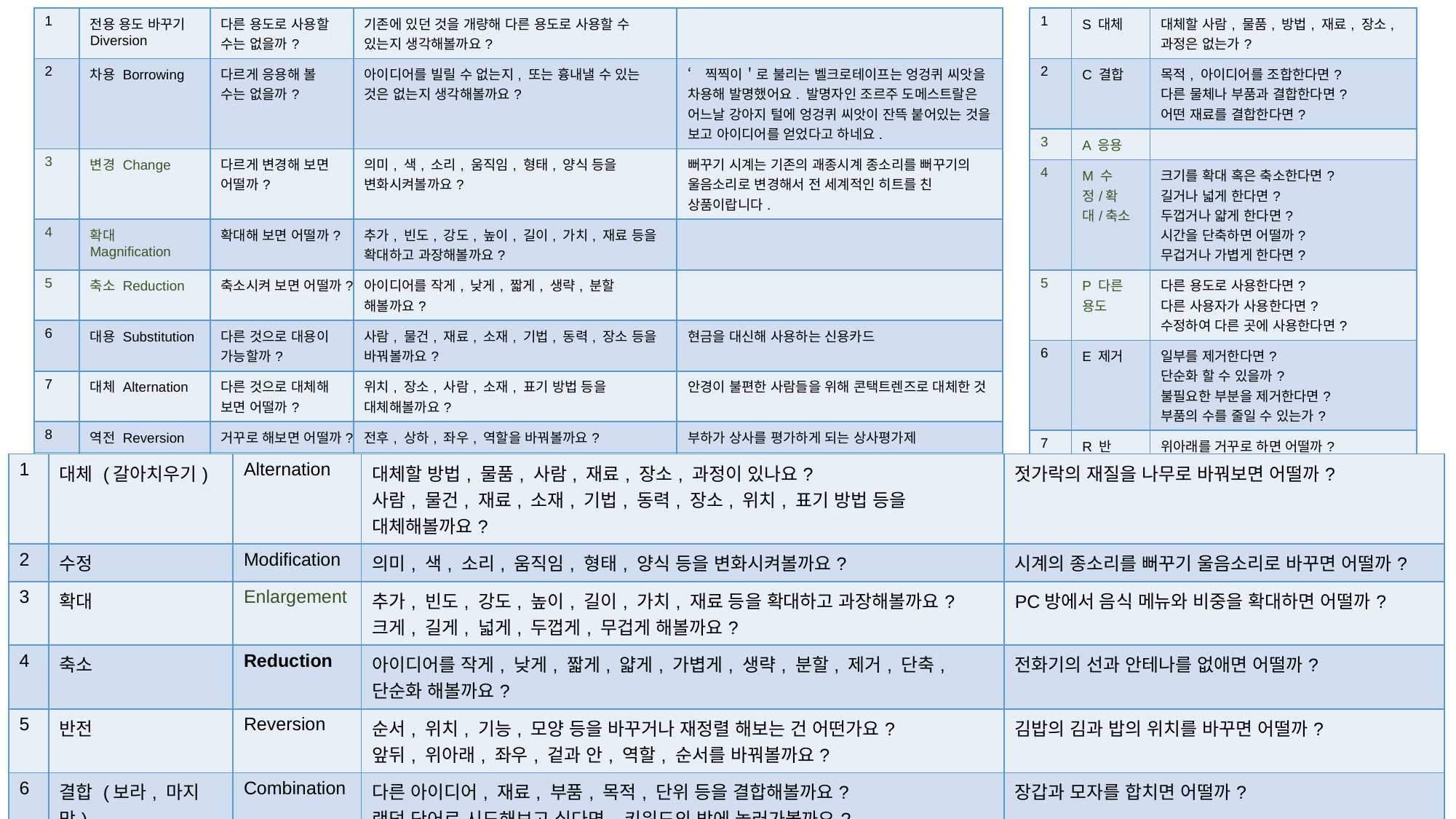

| 1 | 전용 용도 바꾸기 Diversion | 다른 용도로 사용할 수는 없을까? | 기존에 있던 것을 개량해 다른 용도로 사용할 수 있는지 생각해볼까요? |  |
| --- | --- | --- | --- | --- |
| 2 | 차용 Borrowing | 다르게 응용해 볼 수는 없을까? | 아이디어를 빌릴 수 없는지, 또는 흉내낼 수 있는 것은 없는지 생각해볼까요? | ‘찍찍이＇로 불리는 벨크로테이프는 엉겅퀴 씨앗을 차용해 발명했어요. 발명자인 조르주 도메스트랄은 어느날 강아지 털에 엉겅퀴 씨앗이 잔뜩 붙어있는 것을 보고 아이디어를 얻었다고 하네요. |
| 3 | 변경 Change | 다르게 변경해 보면 어떨까? | 의미, 색, 소리, 움직임, 형태, 양식 등을 변화시켜볼까요? | 뻐꾸기 시계는 기존의 괘종시계 종소리를 뻐꾸기의 울음소리로 변경해서 전 세계적인 히트를 친 상품이랍니다. |
| 4 | 확대 Magnification | 확대해 보면 어떨까? | 추가, 빈도, 강도, 높이, 길이, 가치, 재료 등을 확대하고 과장해볼까요? |  |
| 5 | 축소 Reduction | 축소시켜 보면 어떨까? | 아이디어를 작게, 낮게, 짧게, 생략, 분할 해볼까요? |  |
| 6 | 대용 Substitution | 다른 것으로 대용이 가능할까? | 사람, 물건, 재료, 소재, 기법, 동력, 장소 등을 바꿔볼까요? | 현금을 대신해 사용하는 신용카드 |
| 7 | 대체 Alternation | 다른 것으로 대체해 보면 어떨까? | 위치, 장소, 사람, 소재, 표기 방법 등을 대체해볼까요? | 안경이 불편한 사람들을 위해 콘택트렌즈로 대체한 것 |
| 8 | 역전 Reversion | 거꾸로 해보면 어떨까? | 전후, 상하, 좌우, 역할을 바꿔볼까요? | 부하가 상사를 평가하게 되는 상사평가제 |
| 9 | 결합 Compounding | 다른 것들과 결합시켜 보면 어떨까? | 목적, 단위, 아이디어, 브랜드를 결합해볼까요? | 스마트폰은 최고의 결합상품! |
| 1 | S 대체 | 대체할 사람, 물품, 방법, 재료, 장소, 과정은 없는가? |
| --- | --- | --- |
| 2 | C 결합 | 목적, 아이디어를 조합한다면? 다른 물체나 부품과 결합한다면? 어떤 재료를 결합한다면? |
| 3 | A 응용 |  |
| 4 | M 수정/확대/축소 | 크기를 확대 혹은 축소한다면? 길거나 넓게 한다면? 두껍거나 얇게 한다면? 시간을 단축하면 어떨까? 무겁거나 가볍게 한다면? |
| 5 | P 다른 용도 | 다른 용도로 사용한다면? 다른 사용자가 사용한다면? 수정하여 다른 곳에 사용한다면? |
| 6 | E 제거 | 일부를 제거한다면? 단순화 할 수 있을까? 불필요한 부분을 제거한다면? 부품의 수를 줄일 수 있는가? |
| 7 | R 반전/재배치 | 위아래를 거꾸로 하면 어떨까? 겉과 안을 거꾸로 하면 어떨까? 역할과 순서를 바꾸면 어떨까? |
| 1 | 대체 (갈아치우기) | Alternation | 대체할 방법, 물품, 사람, 재료, 장소, 과정이 있나요? 사람, 물건, 재료, 소재, 기법, 동력, 장소, 위치, 표기 방법 등을 대체해볼까요? | 젓가락의 재질을 나무로 바꿔보면 어떨까? |
| --- | --- | --- | --- | --- |
| 2 | 수정 | Modification | 의미, 색, 소리, 움직임, 형태, 양식 등을 변화시켜볼까요? | 시계의 종소리를 뻐꾸기 울음소리로 바꾸면 어떨까? |
| 3 | 확대 | Enlargement | 추가, 빈도, 강도, 높이, 길이, 가치, 재료 등을 확대하고 과장해볼까요? 크게, 길게, 넓게, 두껍게, 무겁게 해볼까요? | PC방에서 음식 메뉴와 비중을 확대하면 어떨까? |
| 4 | 축소 | Reduction | 아이디어를 작게, 낮게, 짧게, 얇게, 가볍게, 생략, 분할, 제거, 단축, 단순화 해볼까요? | 전화기의 선과 안테나를 없애면 어떨까? |
| 5 | 반전 | Reversion | 순서, 위치, 기능, 모양 등을 바꾸거나 재정렬 해보는 건 어떤가요? 앞뒤, 위아래, 좌우, 겉과 안, 역할, 순서를 바꿔볼까요? | 김밥의 김과 밥의 위치를 바꾸면 어떨까? |
| 6 | 결합 (보라, 마지막) | Combination | 다른 아이디어, 재료, 부품, 목적, 단위 등을 결합해볼까요? 랜덤 단어로 시도해보고 싶다면, 키워드의 방에 놀러가볼까요? | 장갑과 모자를 합치면 어떨까? |
| 7 | 전용 (다른 용도) | Diversion | 다른 용도를 사용하거나, 사용자를 바꿀 수 있나요? 다른 아이디어를 빌리거나 흉내 내도 좋아요! | 장갑을 부엌에서 사용하면 어떨까? |